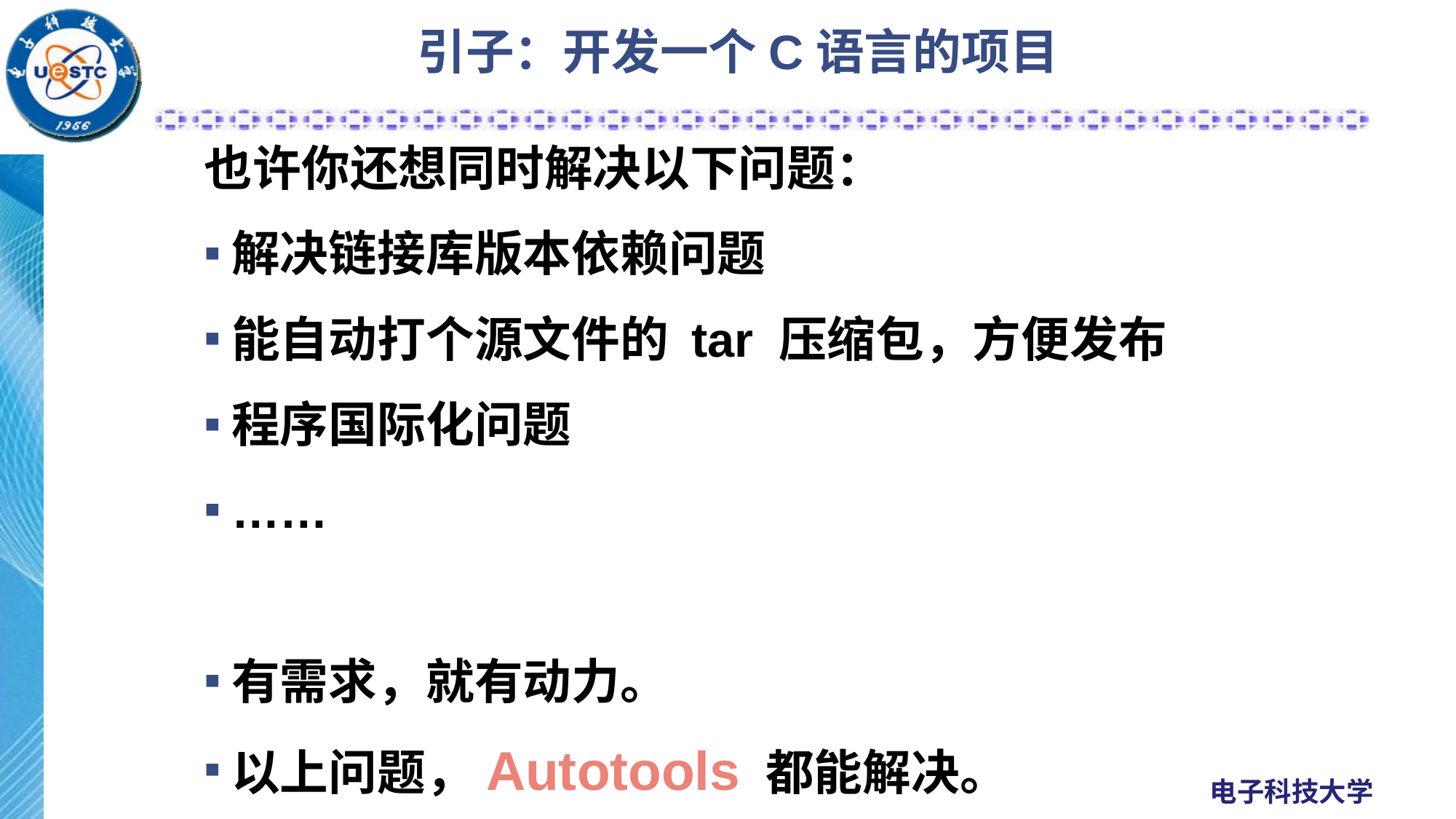

# 引子：开发一个C语言的项目
也许你还想同时解决以下问题：
解决链接库版本依赖问题
能自动打个源文件的 tar 压缩包，方便发布
程序国际化问题
……

有需求，就有动力。
以上问题，Autotools 都能解决。